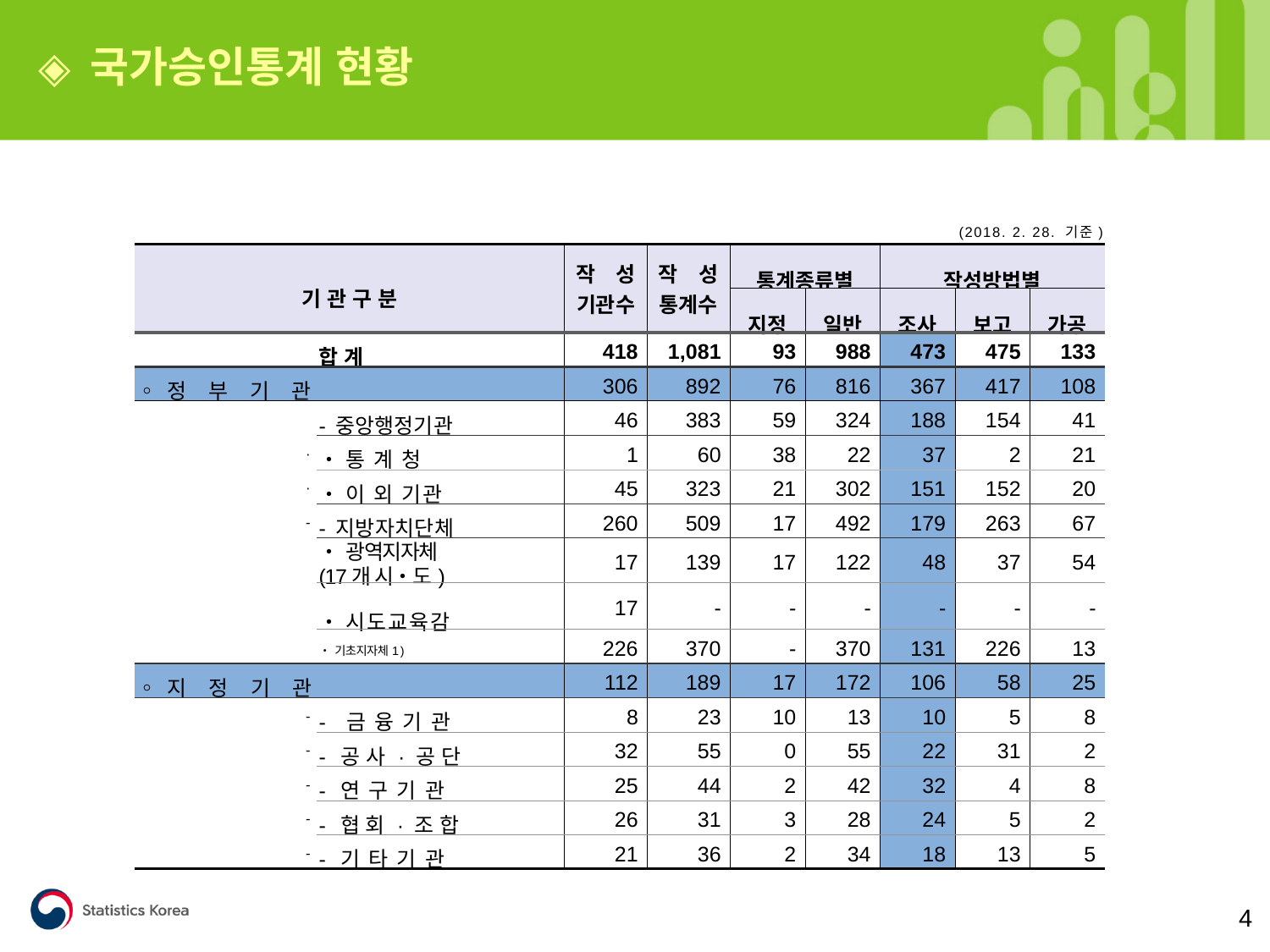

◈ 국가승인통계 현황
| (2018. 2. 28. 기준) |  |  |  |  |  |  |  |  |  |  |
| --- | --- | --- | --- | --- | --- | --- | --- | --- | --- | --- |
| 기 관 구 분 |  |  |  | 작　성 기관수 | 작　성 통계수 | 통계종류별 |  | 작성방법별 |  |  |
|  |  |  |  |  |  | 지정 | 일반 | 조사 | 보고 | 가공 |
| 합 계 |  |  |  | 418 | 1,081 | 93 | 988 | 473 | 475 | 133 |
| ◦ 정　부　기　관 |  |  |  | 306 | 892 | 76 | 816 | 367 | 417 | 108 |
|  |  | - 중앙행정기관 |  | 46 | 383 | 59 | 324 | 188 | 154 | 41 |
|  | · | ‧통 계 청 |  | 1 | 60 | 38 | 22 | 37 | 2 | 21 |
|  | · | ‧이 외 기관 |  | 45 | 323 | 21 | 302 | 151 | 152 | 20 |
|  | - | - 지방자치단체 |  | 260 | 509 | 17 | 492 | 179 | 263 | 67 |
|  |  | ‧광역지자체 (17개 시‧도) |  | 17 | 139 | 17 | 122 | 48 | 37 | 54 |
|  |  | ‧시도교육감 |  | 17 | - | - | - | - | - | - |
|  |  | ‧기초지자체1) |  | 226 | 370 | - | 370 | 131 | 226 | 13 |
| ◦ 지　정　기　관 |  |  |  | 112 | 189 | 17 | 172 | 106 | 58 | 25 |
|  | - | - 금융기관 |  | 8 | 23 | 10 | 13 | 10 | 5 | 8 |
|  | - | - 공사·공단 |  | 32 | 55 | 0 | 55 | 22 | 31 | 2 |
|  | - | - 연구기관 |  | 25 | 44 | 2 | 42 | 32 | 4 | 8 |
|  | - | - 협회·조합 |  | 26 | 31 | 3 | 28 | 24 | 5 | 2 |
|  | - | - 기타기관 |  | 21 | 36 | 2 | 34 | 18 | 13 | 5 |